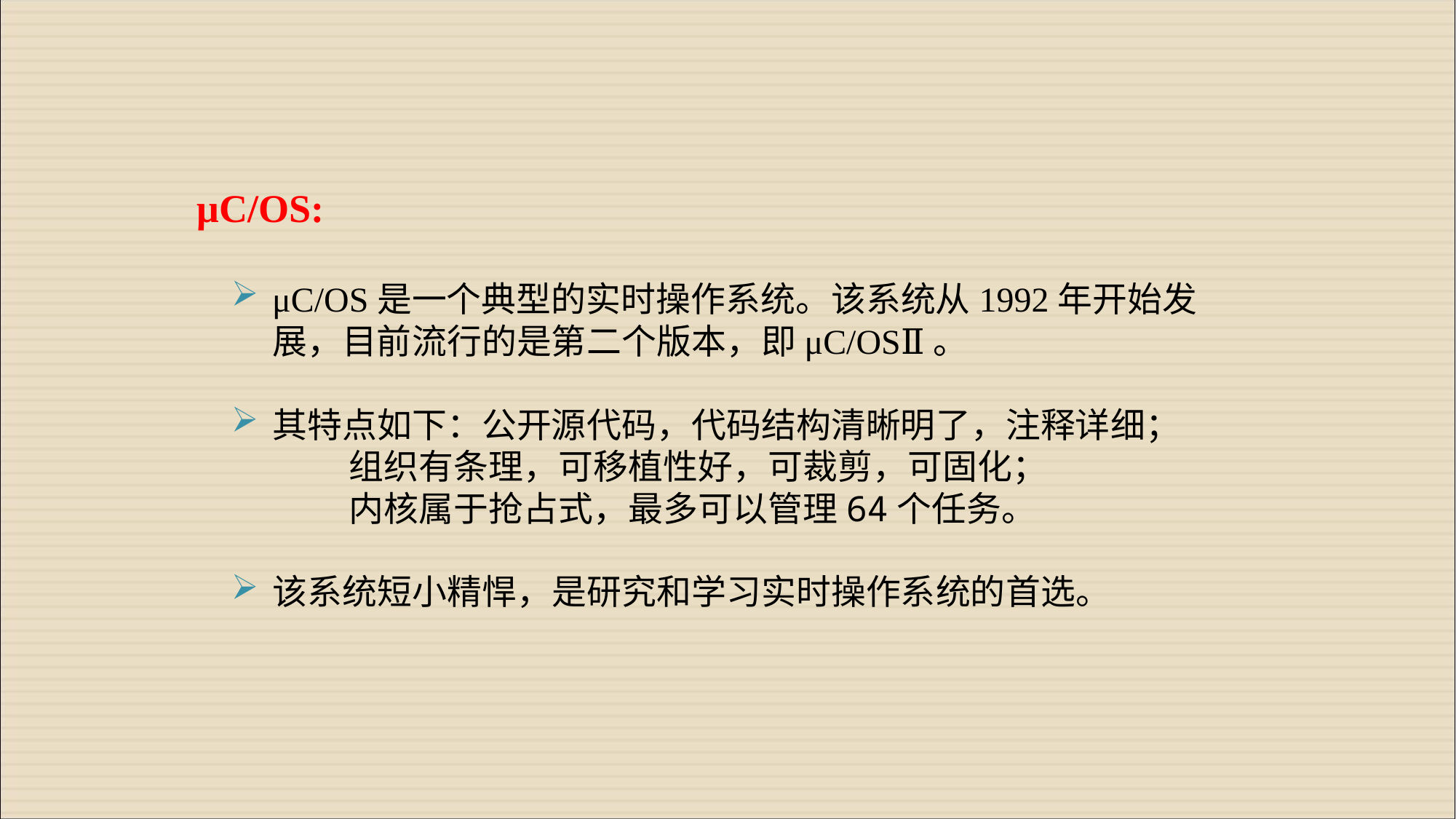

μC/OS:
μC/OS是一个典型的实时操作系统。该系统从1992年开始发展，目前流行的是第二个版本，即μC/OSⅡ。

其特点如下：公开源代码，代码结构清晰明了，注释详细；
              组织有条理，可移植性好，可裁剪，可固化；
              内核属于抢占式，最多可以管理64个任务。

该系统短小精悍，是研究和学习实时操作系统的首选。